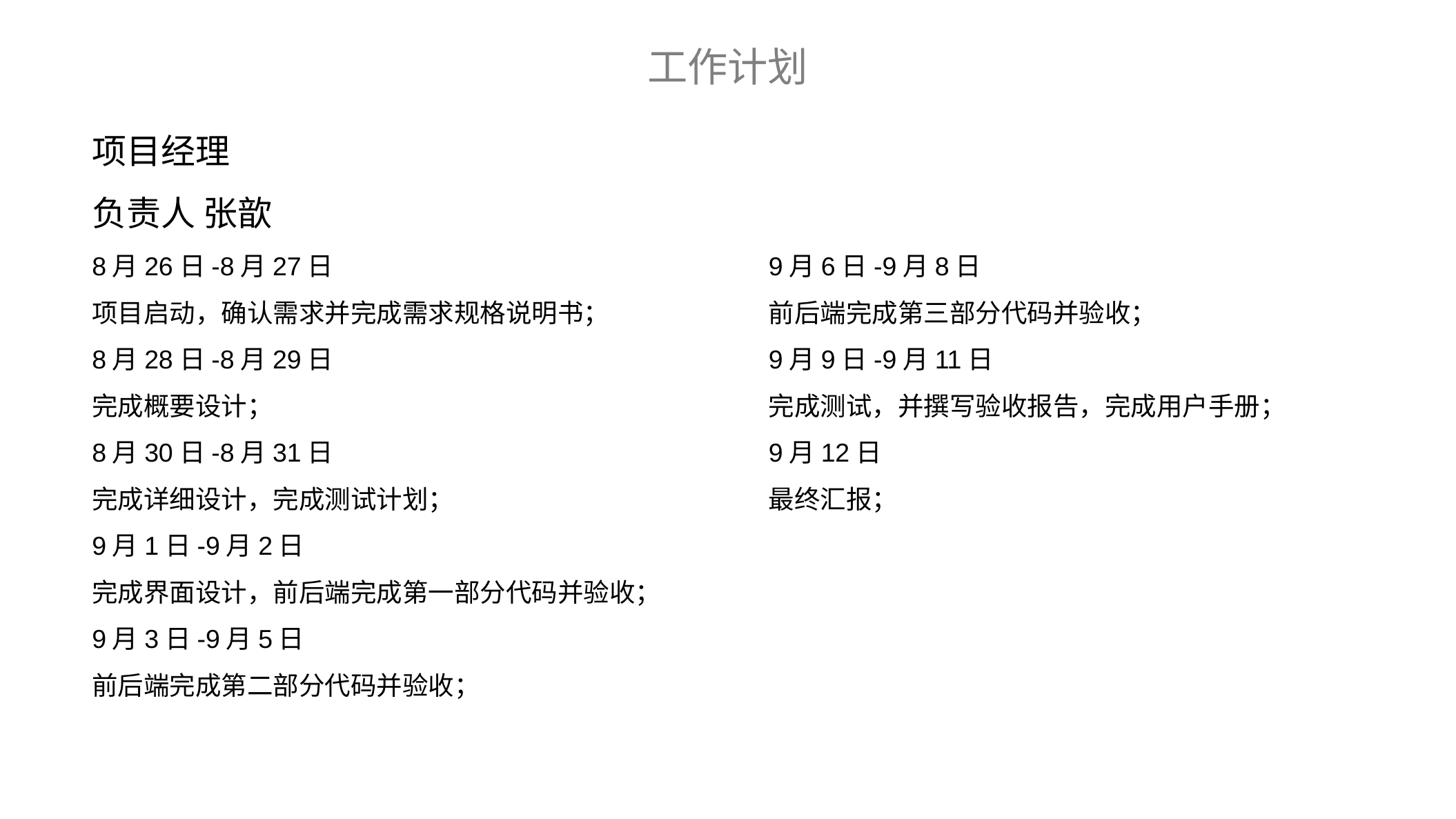

工作计划
项目经理
负责人 张歆
9月6日-9月8日
前后端完成第三部分代码并验收；
9月9日-9月11日
完成测试，并撰写验收报告，完成用户手册；
9月12日
最终汇报；
8月26日-8月27日
项目启动，确认需求并完成需求规格说明书；
8月28日-8月29日
完成概要设计；
8月30日-8月31日
完成详细设计，完成测试计划；
9月1日-9月2日
完成界面设计，前后端完成第一部分代码并验收；
9月3日-9月5日
前后端完成第二部分代码并验收；